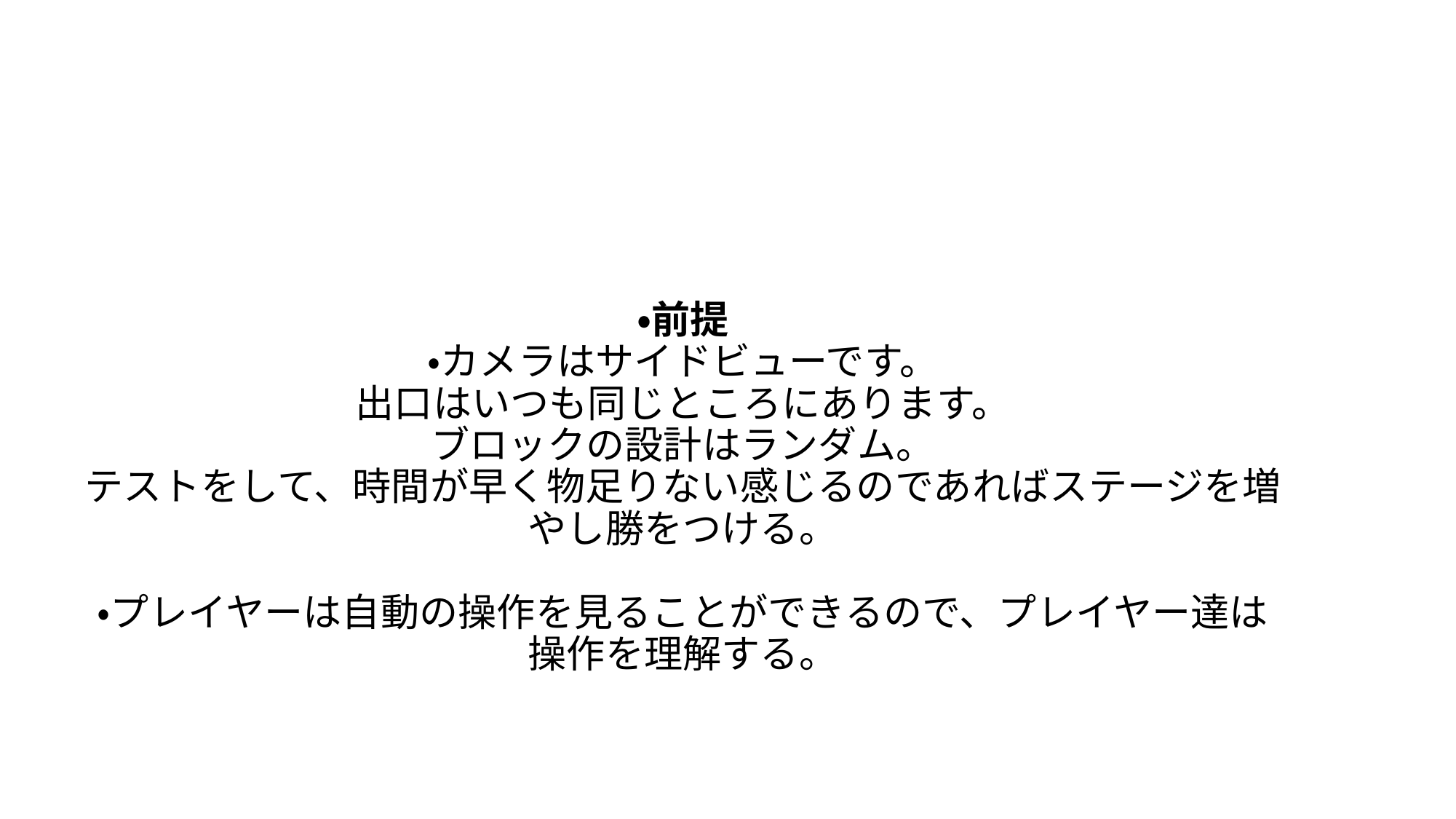

# ・前提 ・カメラはサイドビューです。 出口はいつも同じところにあります。 ブロックの設計はランダム。 テストをして、時間が早く物足りない感じるのであればステージを増やし勝をつける。 ・プレイヤーは自動の操作を見ることができるので、プレイヤー達は操作を理解する。